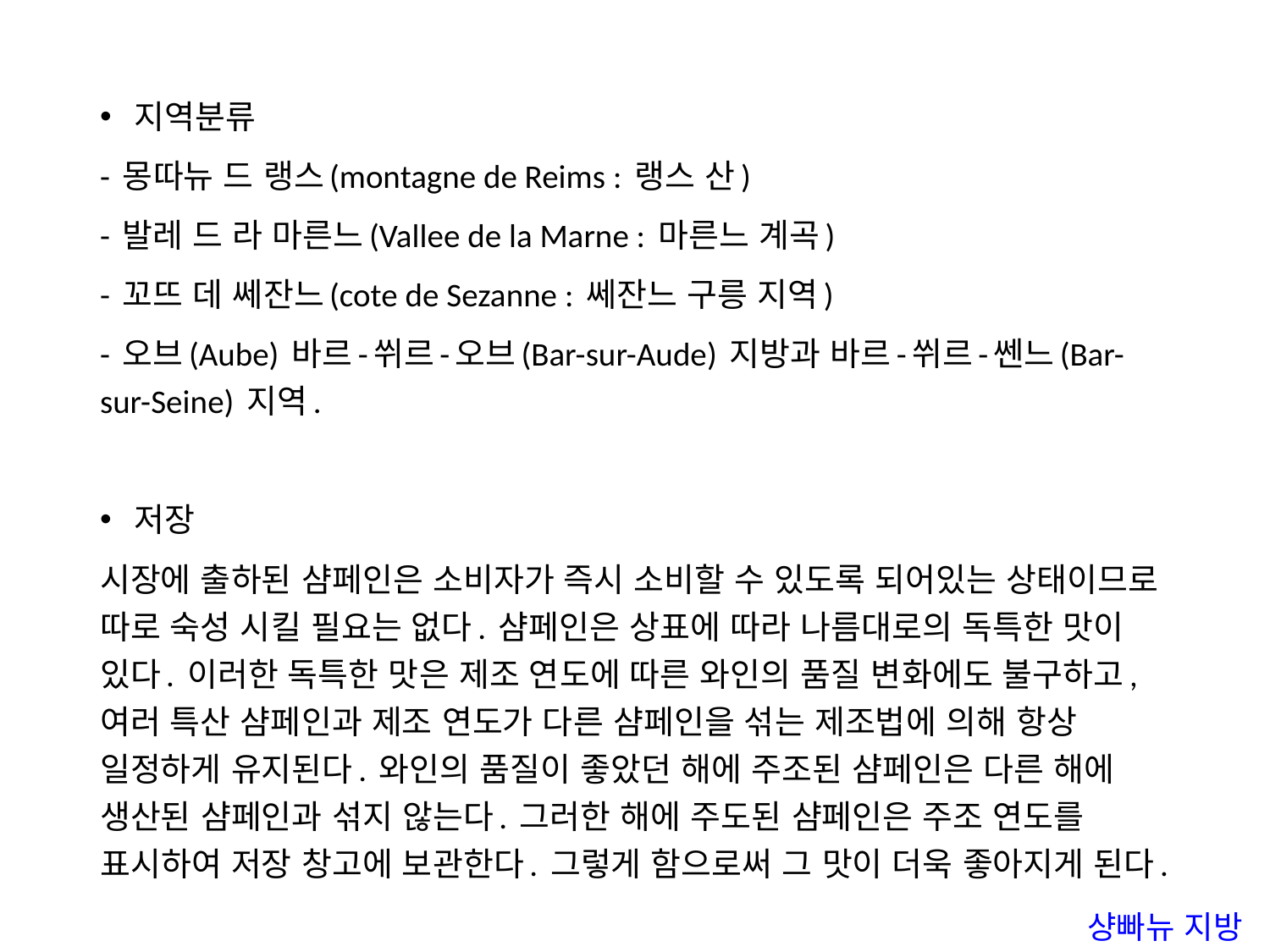

지역분류
- 몽따뉴 드 랭스(montagne de Reims : 랭스 산)
- 발레 드 라 마른느(Vallee de la Marne : 마른느 계곡)
- 꼬뜨 데 쎄잔느(cote de Sezanne : 쎄잔느 구릉 지역)
- 오브(Aube) 바르-쒸르-오브(Bar-sur-Aude) 지방과 바르-쒸르-쎈느(Bar-sur-Seine) 지역.

저장
시장에 출하된 샴페인은 소비자가 즉시 소비할 수 있도록 되어있는 상태이므로 따로 숙성 시킬 필요는 없다. 샴페인은 상표에 따라 나름대로의 독특한 맛이 있다. 이러한 독특한 맛은 제조 연도에 따른 와인의 품질 변화에도 불구하고, 여러 특산 샴페인과 제조 연도가 다른 샴페인을 섞는 제조법에 의해 항상 일정하게 유지된다. 와인의 품질이 좋았던 해에 주조된 샴페인은 다른 해에 생산된 샴페인과 섞지 않는다. 그러한 해에 주도된 샴페인은 주조 연도를 표시하여 저장 창고에 보관한다. 그렇게 함으로써 그 맛이 더욱 좋아지게 된다.
샹빠뉴 지방